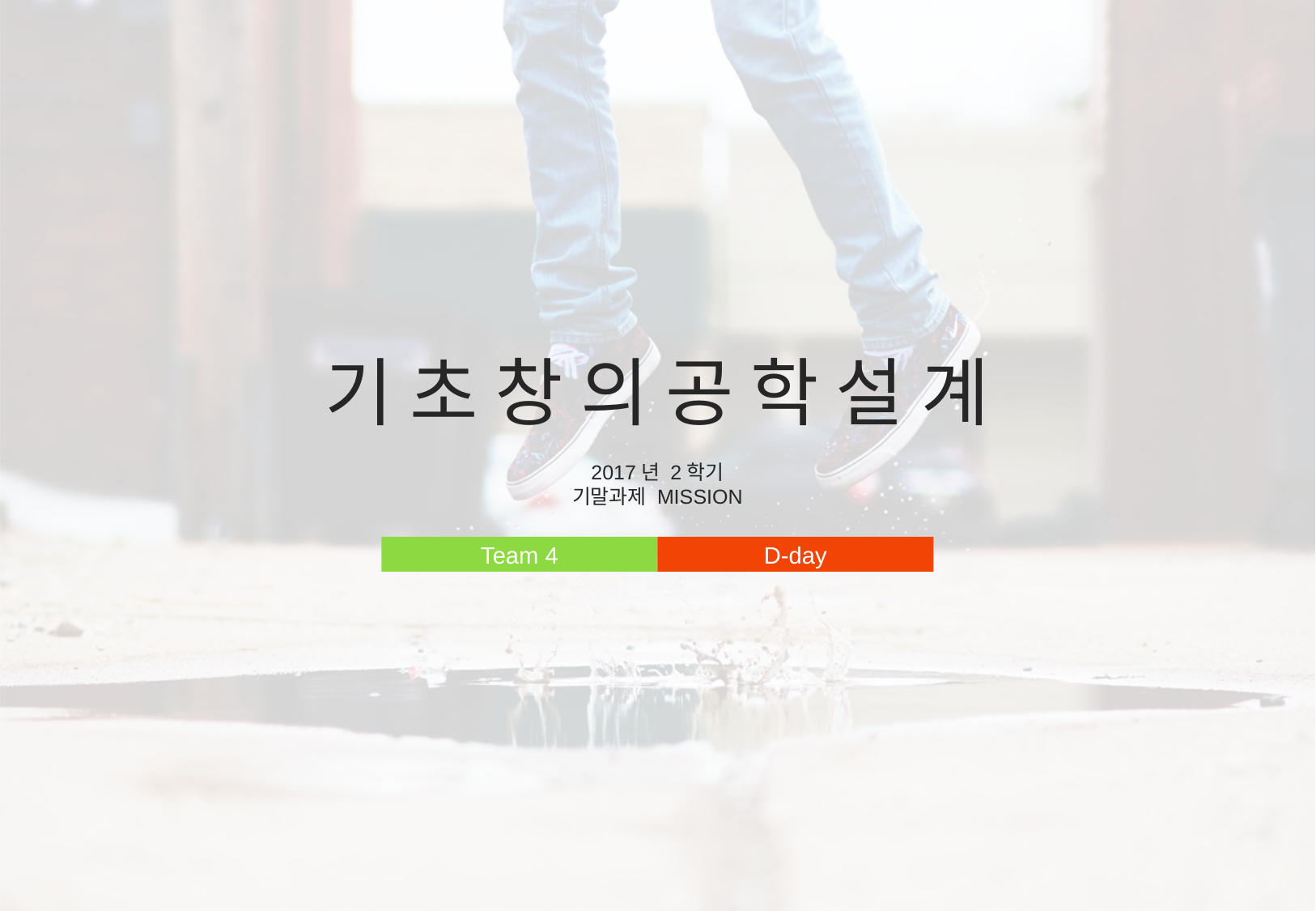

기초창의공학설계
2017년 2학기
기말과제 MISSION
D-day
Team 4